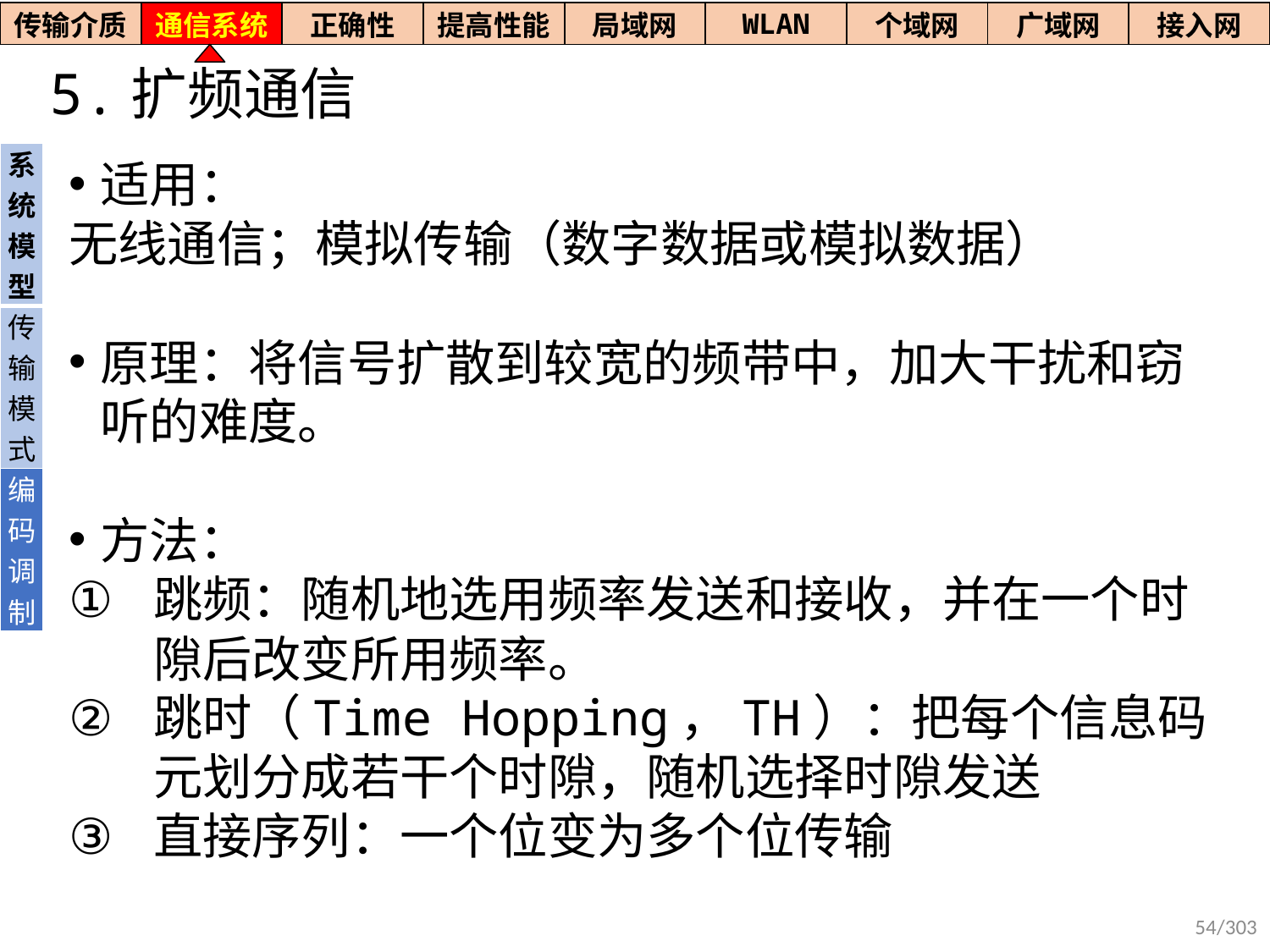

| 传输介质 | 通信系统 | 正确性 | 提高性能 | 局域网 | WLAN | 个域网 | 广域网 | 接入网 |
| --- | --- | --- | --- | --- | --- | --- | --- | --- |

# 5.扩频通信
| 系统模型 |
| --- |
| 传输模式 |
| 编码调制 |
适用：
无线通信；模拟传输（数字数据或模拟数据）

原理：将信号扩散到较宽的频带中，加大干扰和窃听的难度。

方法：
跳频：随机地选用频率发送和接收，并在一个时隙后改变所用频率。
跳时（Time Hopping，TH）：把每个信息码元划分成若干个时隙，随机选择时隙发送
直接序列：一个位变为多个位传输

54/303